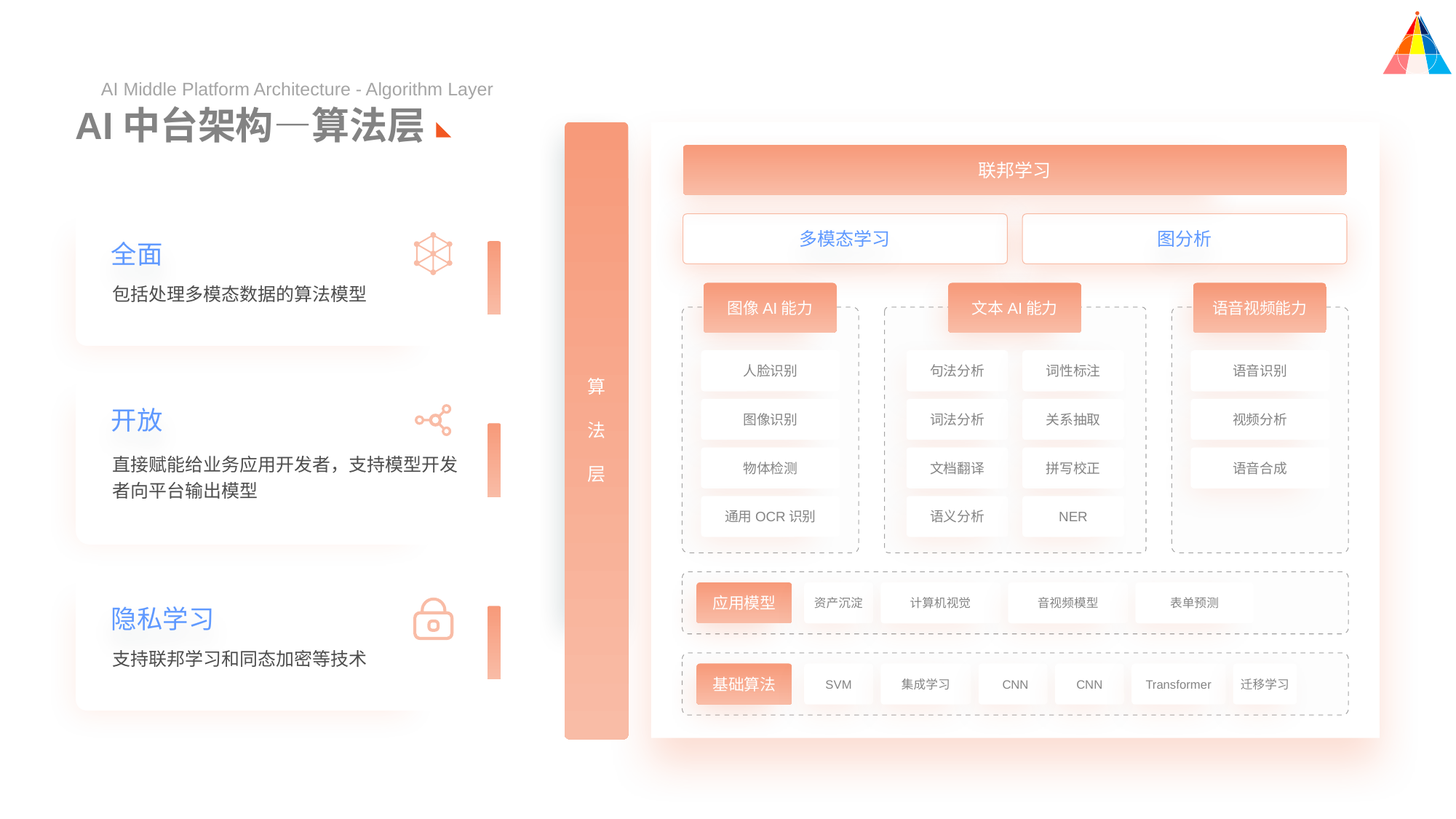

AI Middle Platform Architecture - Algorithm Layer
AI中台架构—算法层

联邦学习

多模态学习
图分析

全面

包括处理多模态数据的算法模型

图像AI能力
文本AI能力
语音视频能力

人脸识别
句法分析
词性标注
语音识别
算

法

层

开放

图像识别
词法分析
关系抽取
视频分析

直接赋能给业务应用开发者，支持模型开发
者向平台输出模型
物体检测
文档翻译
拼写校正
语音合成

通用OCR识别
语义分析
NER

应用模型
资产沉淀
计算机视觉
音视频模型
表单预测

隐私学习

支持联邦学习和同态加密等技术

基础算法
SVM
集成学习
CNN
CNN
Transformer
迁移学习